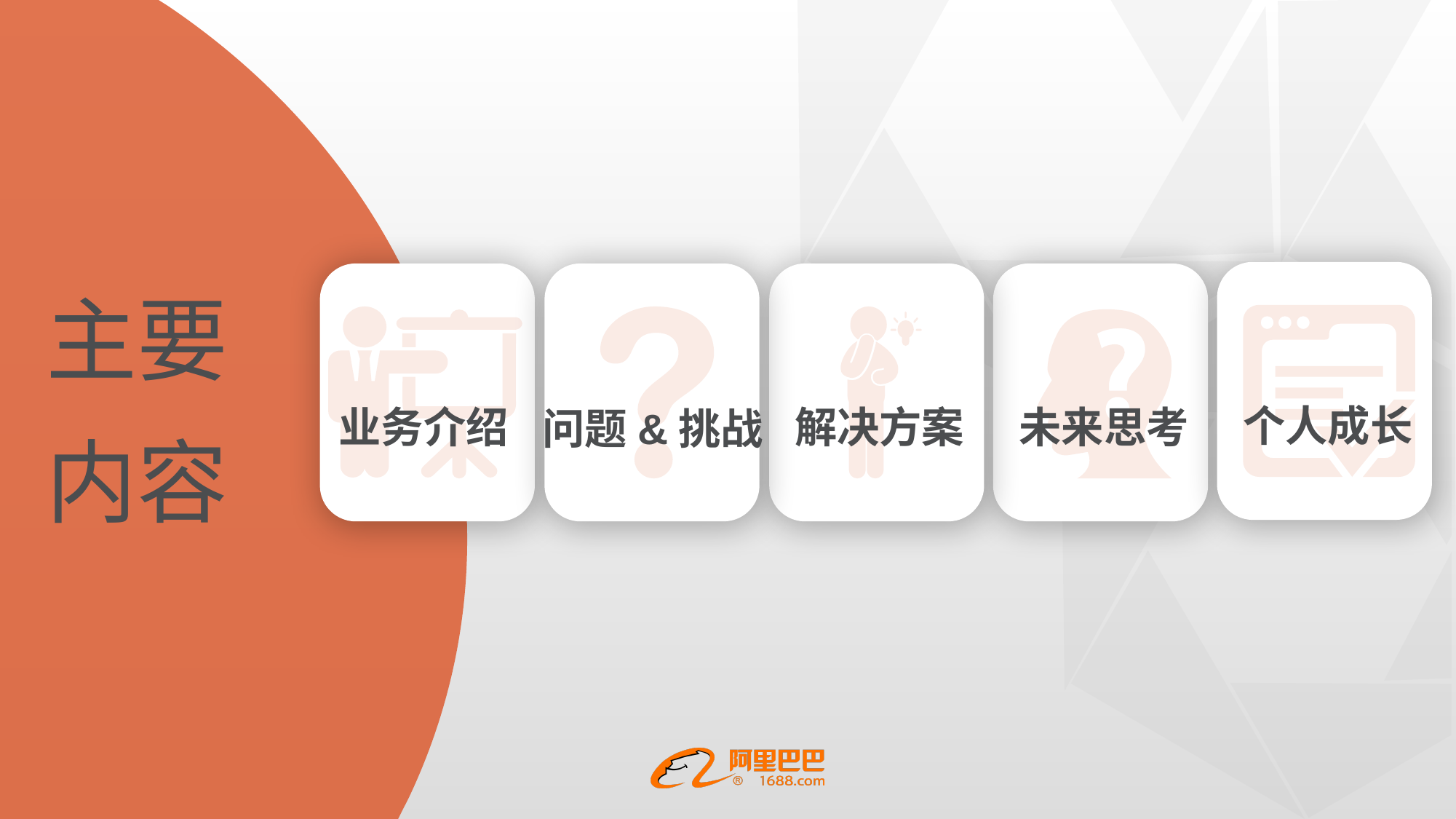

主要
内容
5
4

1`
2
3

个人成长
业务介绍
解决方案
未来思考
问题&挑战
5
4
1
2
3